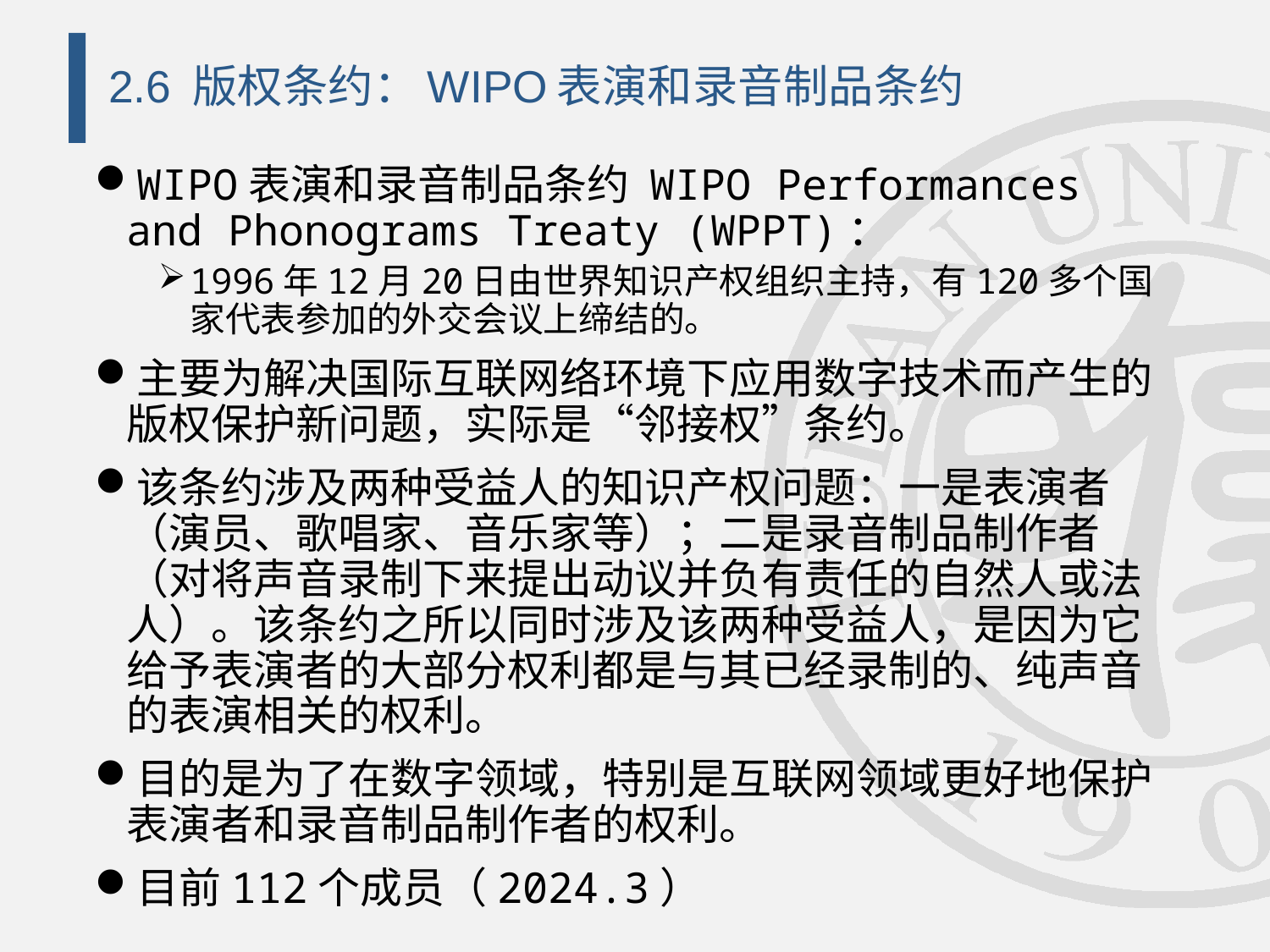

# 2.6 版权条约：WIPO表演和录音制品条约
WIPO表演和录音制品条约 WIPO Performances and Phonograms Treaty (WPPT)：
1996年12月20日由世界知识产权组织主持，有120多个国家代表参加的外交会议上缔结的。
主要为解决国际互联网络环境下应用数字技术而产生的版权保护新问题，实际是“邻接权”条约。
该条约涉及两种受益人的知识产权问题：一是表演者（演员、歌唱家、音乐家等）；二是录音制品制作者（对将声音录制下来提出动议并负有责任的自然人或法人）。该条约之所以同时涉及该两种受益人，是因为它给予表演者的大部分权利都是与其已经录制的、纯声音的表演相关的权利。
目的是为了在数字领域，特别是互联网领域更好地保护表演者和录音制品制作者的权利。
目前112个成员（2024.3）